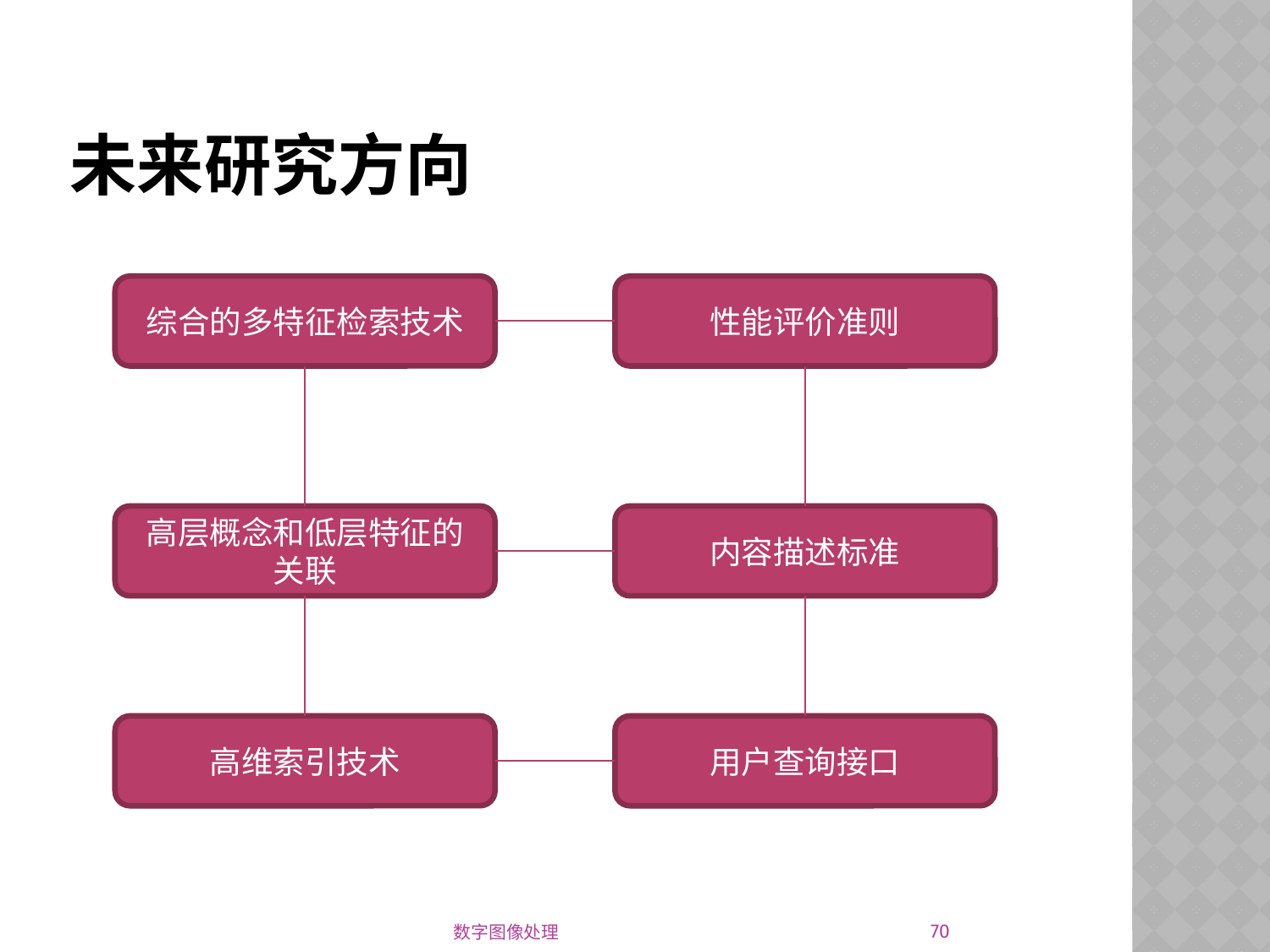

# 未来研究方向
综合的多特征检索技术
性能评价准则
高层概念和低层特征的关联
内容描述标准
高维索引技术
用户查询接口
70
数字图像处理